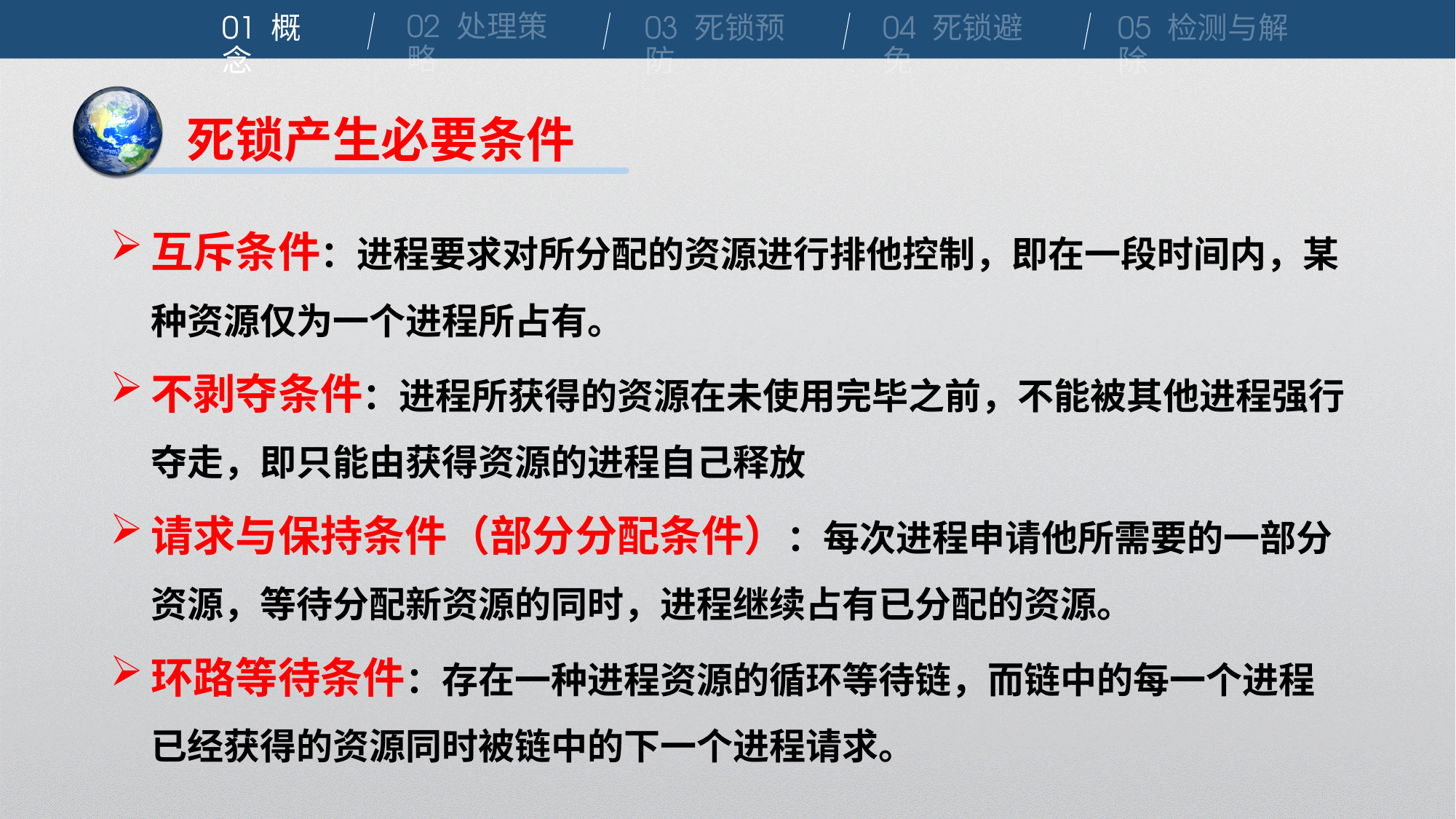

02 处理策略
01 概念
04 死锁避免
03 死锁预防
05 检测与解除
死锁产生必要条件
互斥条件：进程要求对所分配的资源进行排他控制，即在一段时间内，某种资源仅为一个进程所占有。
不剥夺条件：进程所获得的资源在未使用完毕之前，不能被其他进程强行夺走，即只能由获得资源的进程自己释放
请求与保持条件（部分分配条件）：每次进程申请他所需要的一部分资源，等待分配新资源的同时，进程继续占有已分配的资源。
环路等待条件：存在一种进程资源的循环等待链，而链中的每一个进程已经获得的资源同时被链中的下一个进程请求。